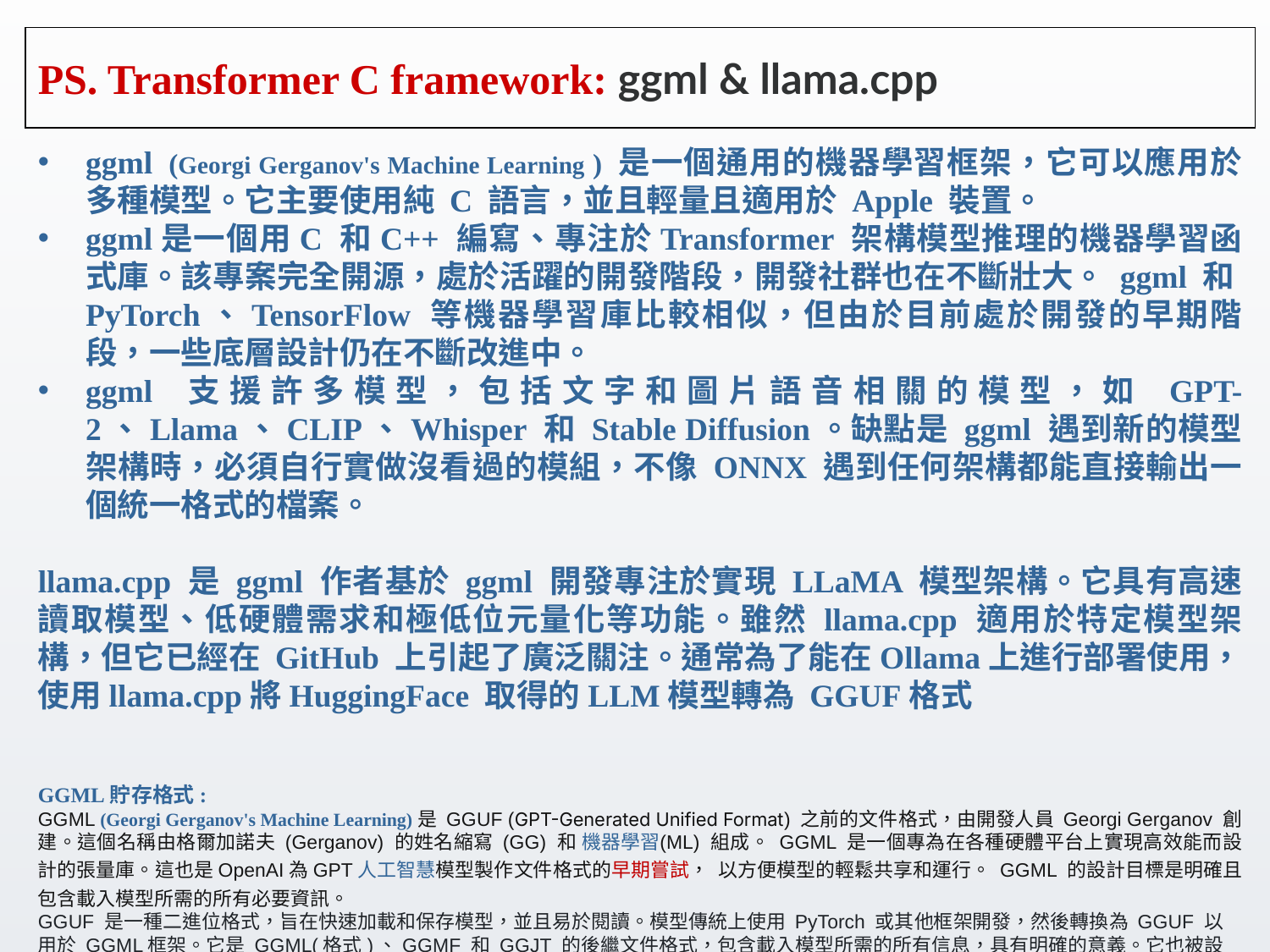

# PS. Transformer C framework: ggml & llama.cpp
ggml  (Georgi Gerganov's Machine Learning ) 是一個通用的機器學習框架，它可以應用於多種模型。它主要使用純 C 語言，並且輕量且適用於 Apple 裝置。
ggml是一個用C 和C++ 編寫、專注於Transformer 架構模型推理的機器學習函式庫。該專案完全開源，處於活躍的開發階段，開發社群也在不斷壯大。 ggml 和PyTorch、TensorFlow 等機器學習庫比較相似，但由於目前處於開發的早期階段，一些底層設計仍在不斷改進中。
ggml 支援許多模型，包括文字和圖片語音相關的模型，如 GPT-2、Llama、CLIP、Whisper 和 Stable Diffusion。缺點是 ggml 遇到新的模型架構時，必須自行實做沒看過的模組，不像 ONNX 遇到任何架構都能直接輸出一個統一格式的檔案。

llama.cpp 是 ggml 作者基於 ggml 開發專注於實現 LLaMA 模型架構。它具有高速讀取模型、低硬體需求和極低位元量化等功能。雖然 llama.cpp 適用於特定模型架構，但它已經在 GitHub 上引起了廣泛關注。通常為了能在Ollama上進行部署使用，使用llama.cpp將HuggingFace 取得的LLM模型轉為 GGUF格式

GGML貯存格式:
GGML (Georgi Gerganov's Machine Learning)是 GGUF (GPT-Generated Unified Format) 之前的文件格式，由開發人員 Georgi Gerganov 創建。這個名稱由格爾加諾夫 (Gerganov) 的姓名縮寫 (GG) 和 機器學習(ML) 組成。 GGML 是一個專為在各種硬體平台上實現高效能而設計的張量庫。這也是OpenAI為GPT人工智慧模型製作文件格式的早期嘗試，  以方便模型的輕鬆共享和運行。 GGML 的設計目標是明確且包含載入模型所需的所有必要資訊。
GGUF 是一種二進位格式，旨在快速加載和保存模型，並且易於閱讀。模型傳統上使用 PyTorch 或其他框架開發，然後轉換為 GGUF 以用於 GGML框架。它是 GGML(格式)、GGMF 和 GGJT 的後繼文件格式，包含載入模型所需的所有信息，具有明確的意義。它也被設計為可擴展的，以便可以將新資訊添加到模型中而不會破壞相容性。